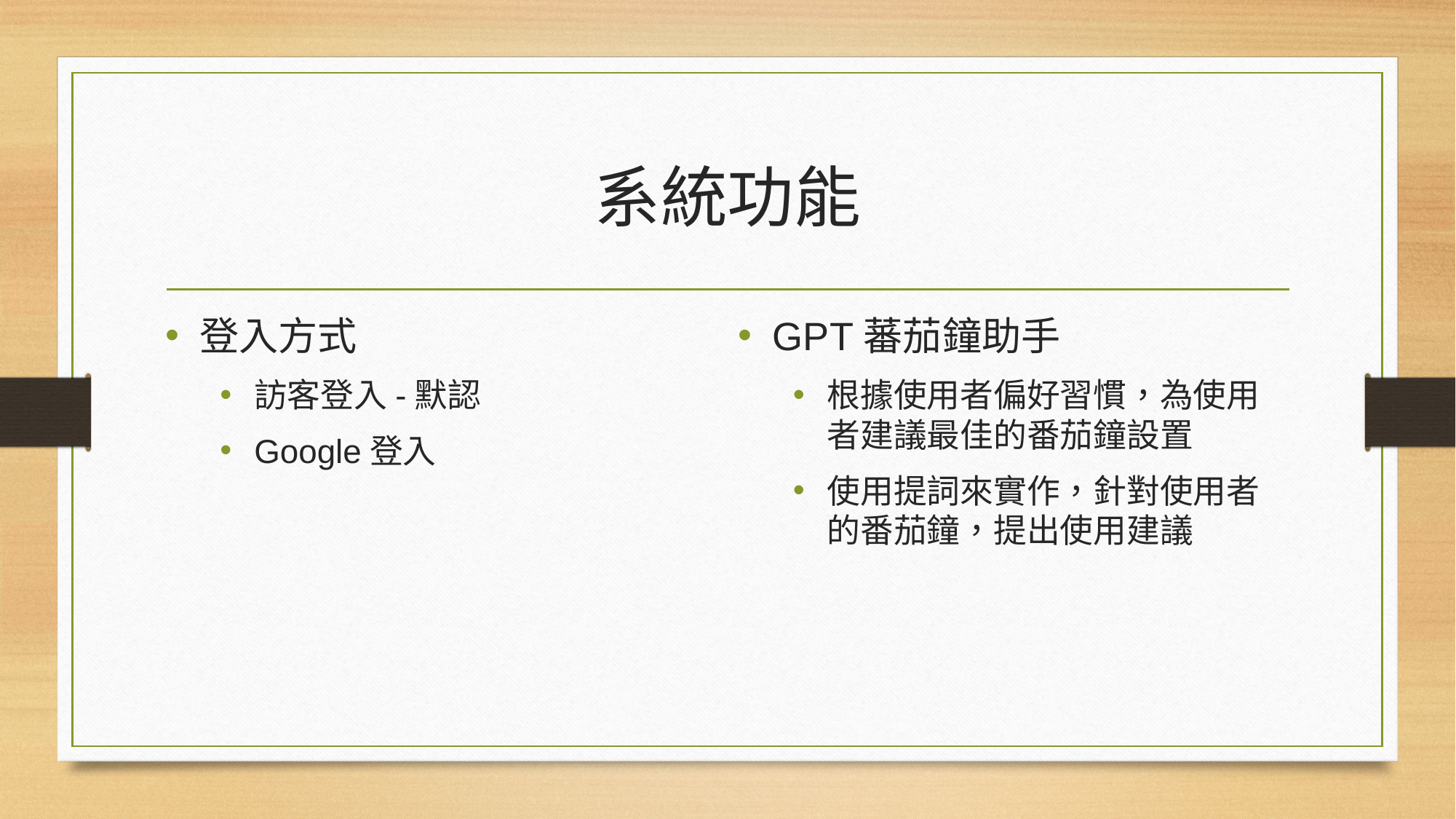

# 系統功能
登入方式
訪客登入-默認
Google登入
GPT蕃茄鐘助手
根據使用者偏好習慣，為使用者建議最佳的番茄鐘設置
使用提詞來實作，針對使用者的番茄鐘，提出使用建議